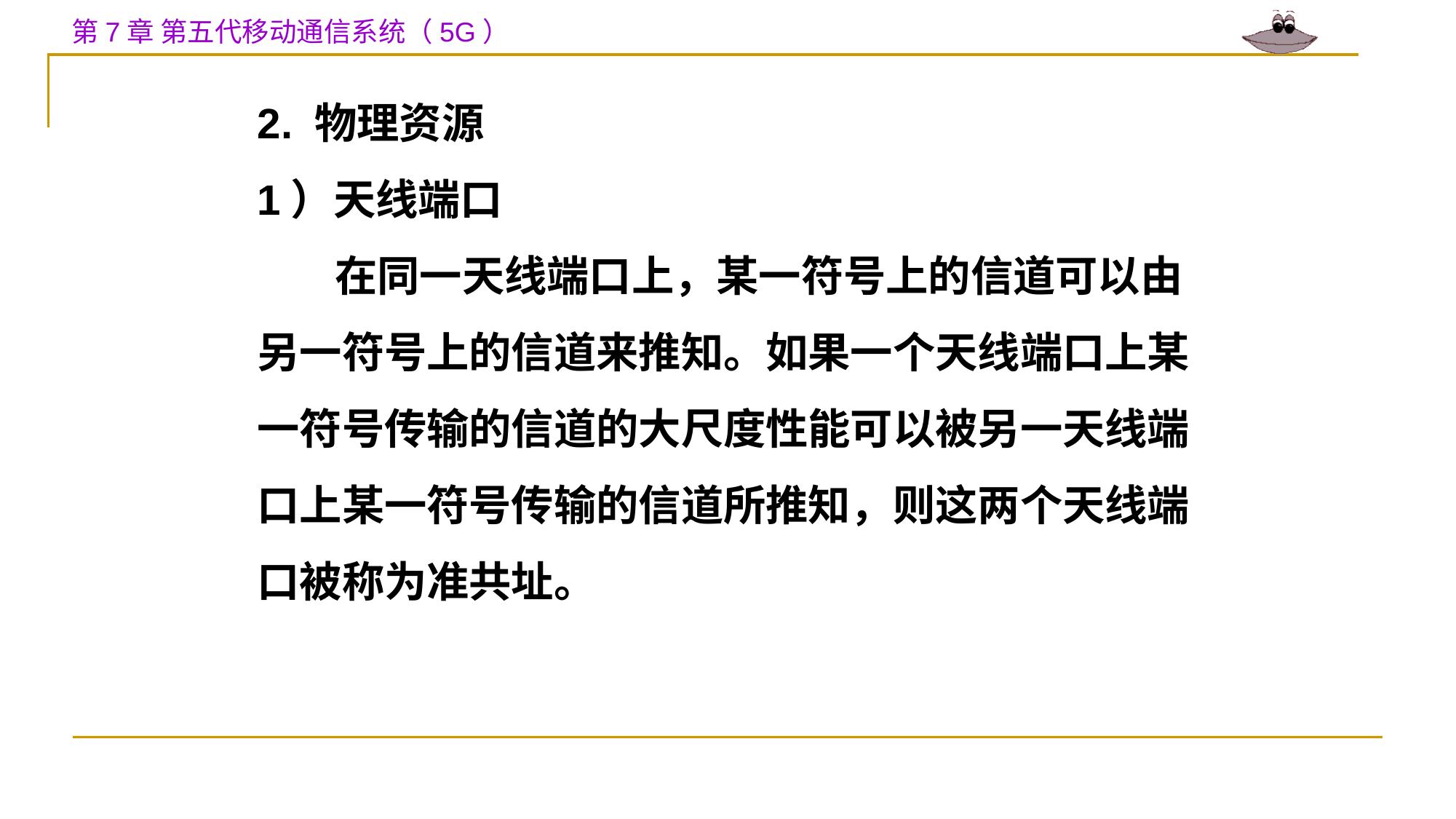

2. 物理资源
1）天线端口
       在同一天线端口上，某一符号上的信道可以由另一符号上的信道来推知。如果一个天线端口上某一符号传输的信道的大尺度性能可以被另一天线端口上某一符号传输的信道所推知，则这两个天线端口被称为准共址。